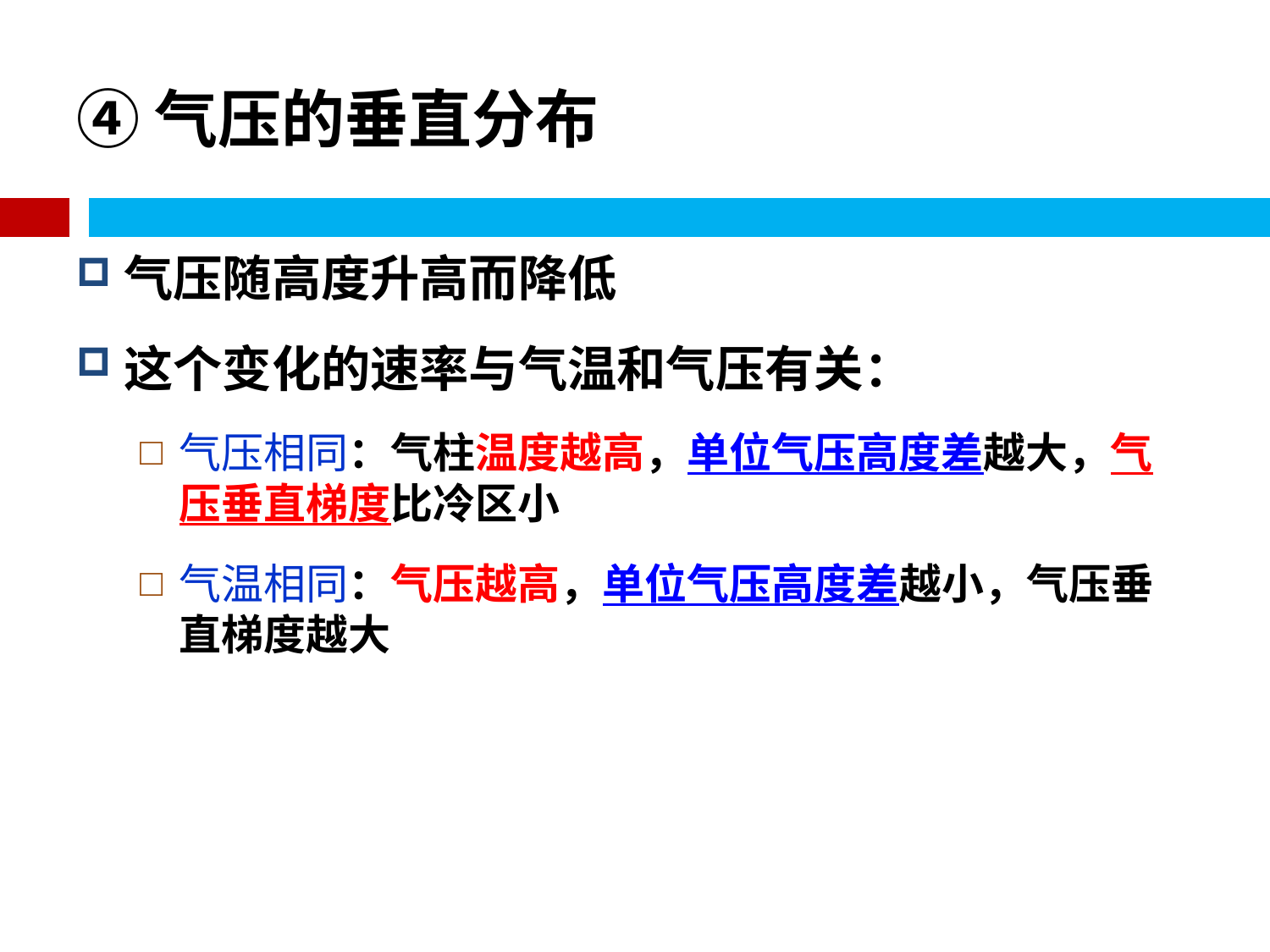

# ④气压的垂直分布
气压随高度升高而降低
这个变化的速率与气温和气压有关：
气压相同：气柱温度越高，单位气压高度差越大，气压垂直梯度比冷区小
气温相同：气压越高，单位气压高度差越小，气压垂直梯度越大